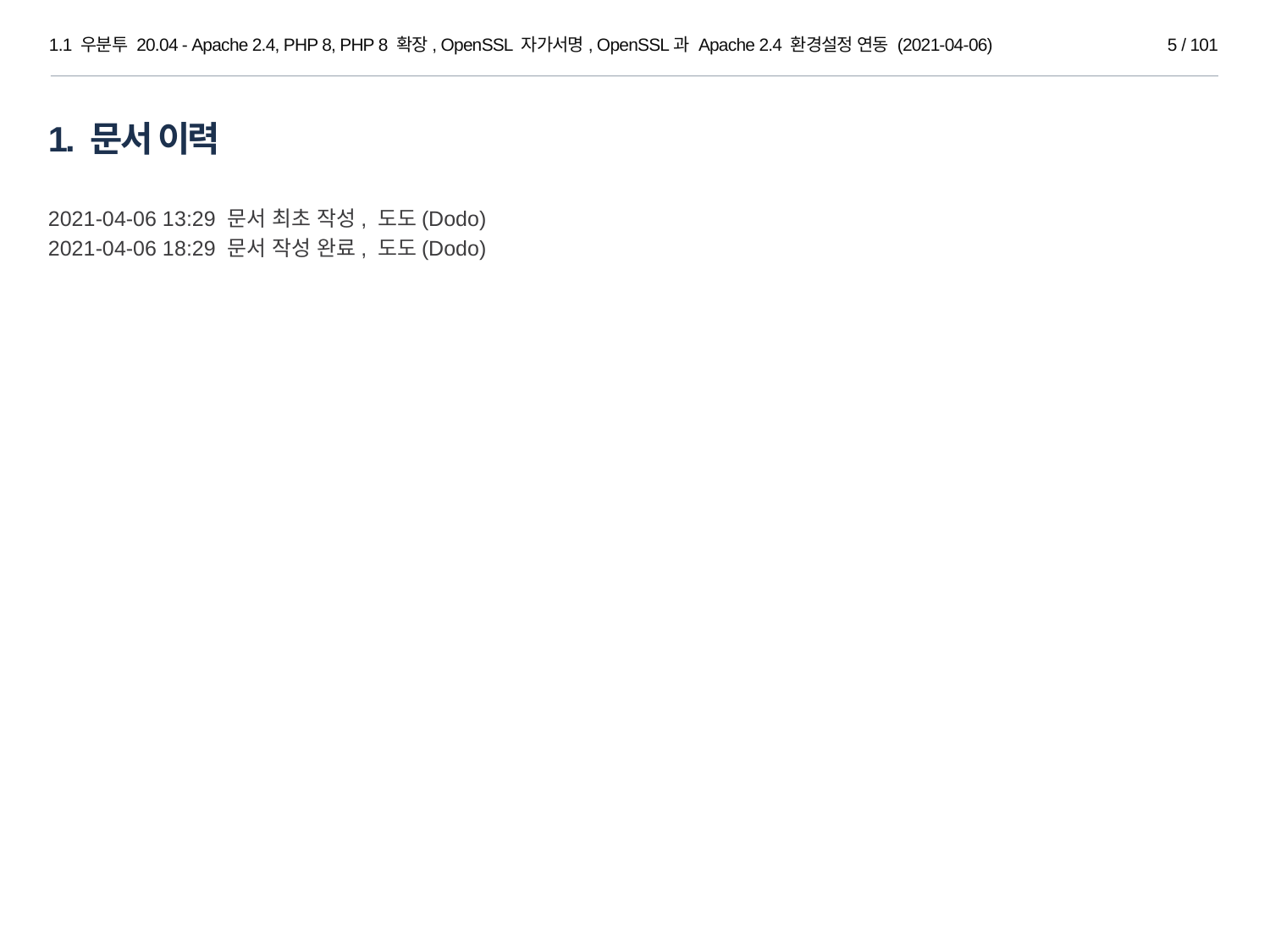

1.1 우분투 20.04 - Apache 2.4, PHP 8, PHP 8 확장, OpenSSL 자가서명, OpenSSL과 Apache 2.4 환경설정 연동 (2021-04-06)
5 / 101

1. 문서 이력
2021-04-06 13:29 문서 최초 작성, 도도(Dodo)
2021-04-06 18:29 문서 작성 완료, 도도(Dodo)